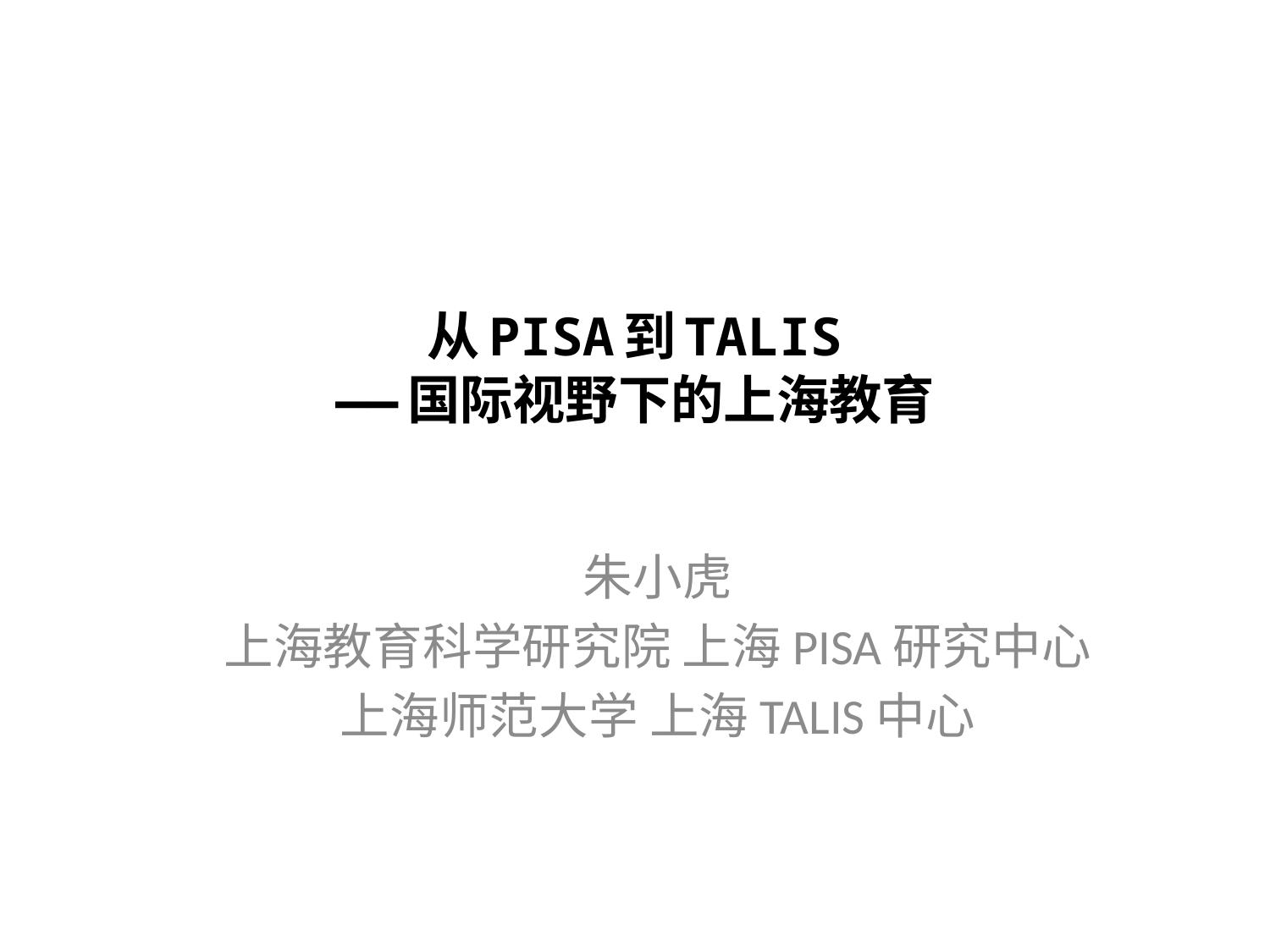

# 从PISA到TALIS ——国际视野下的上海教育
朱小虎
上海教育科学研究院 上海PISA研究中心
上海师范大学 上海TALIS中心